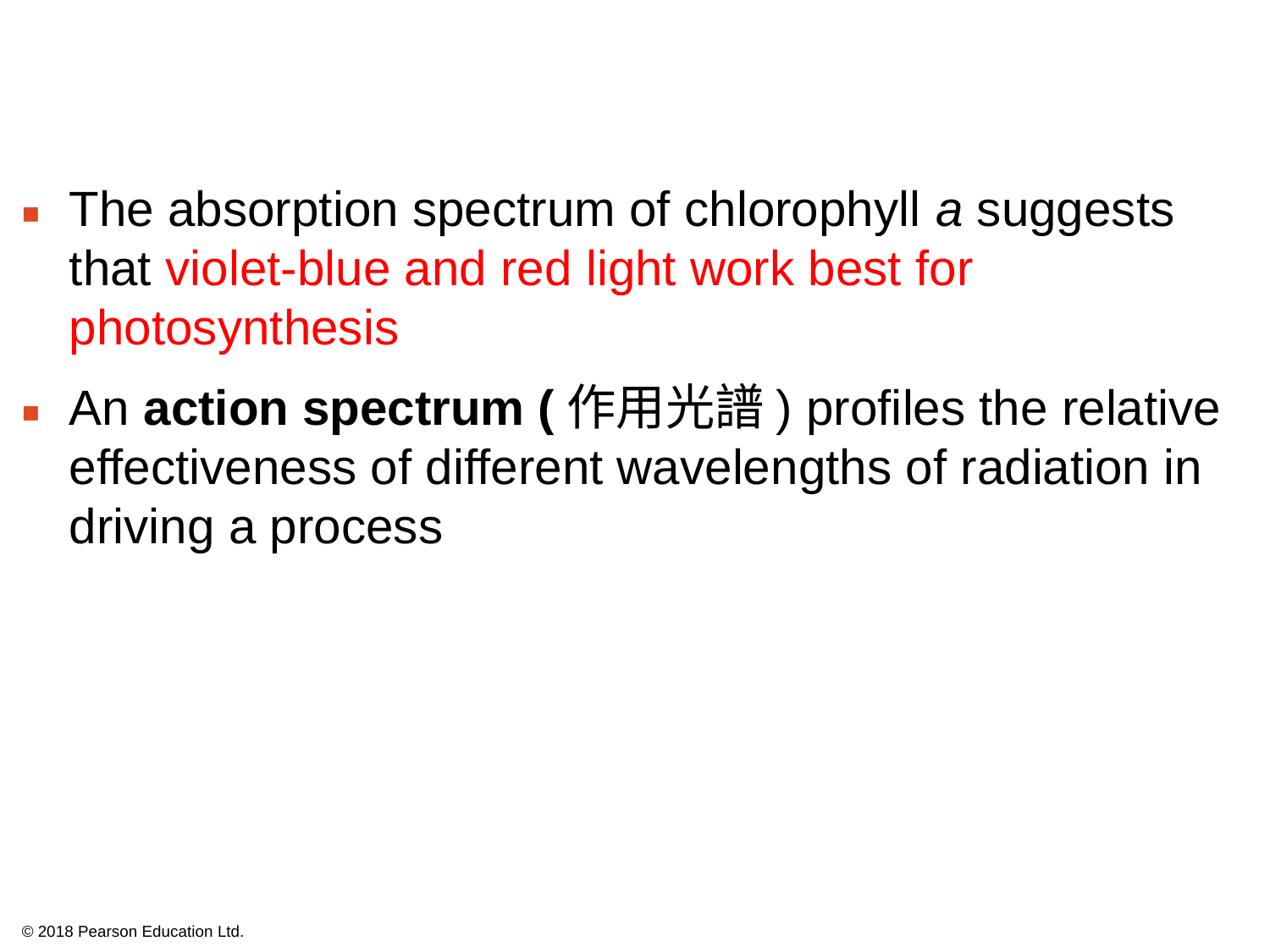

The absorption spectrum of chlorophyll a suggests that violet-blue and red light work best for photosynthesis
An action spectrum (作用光譜) profiles the relative effectiveness of different wavelengths of radiation in driving a process
© 2018 Pearson Education Ltd.